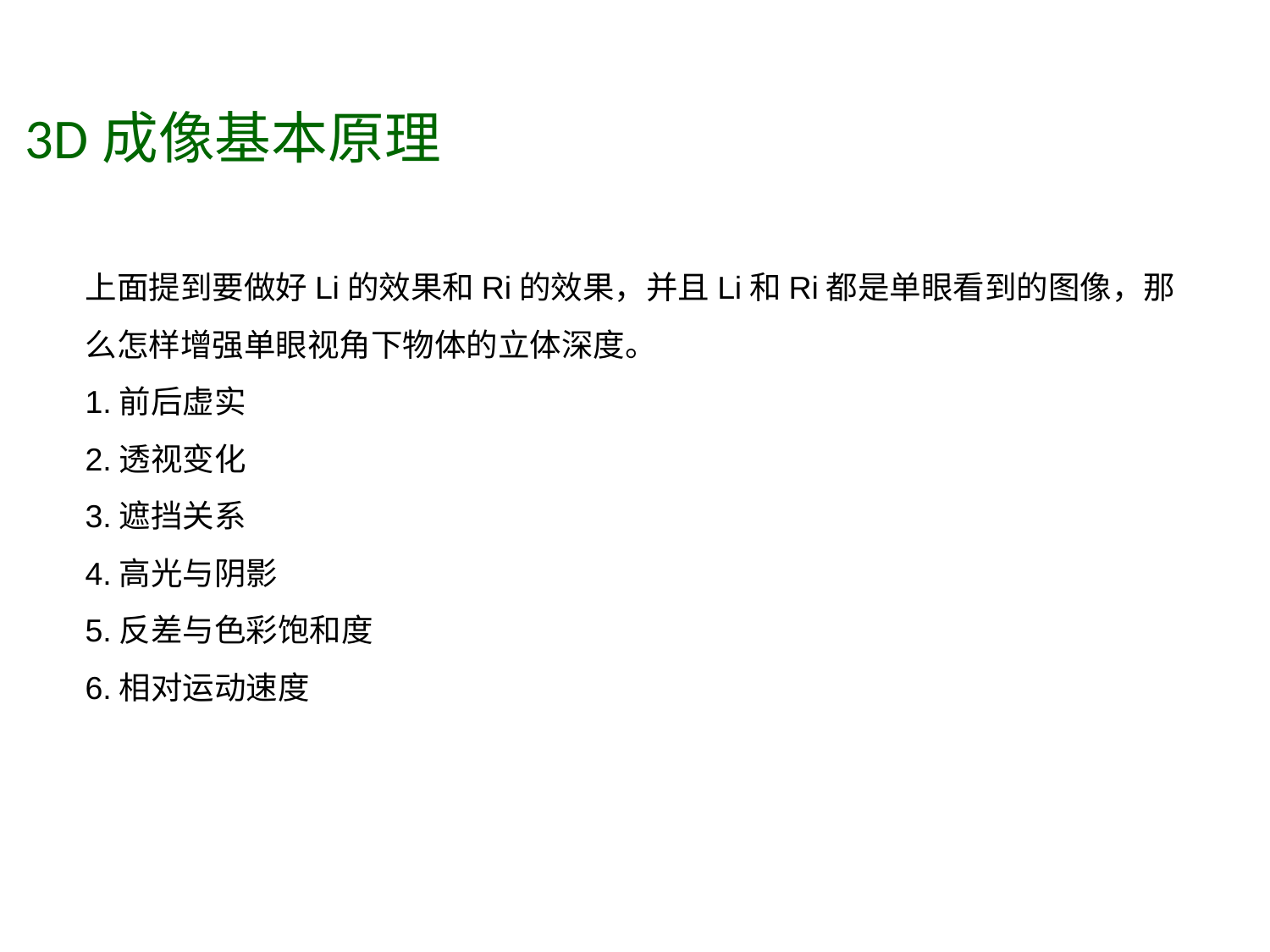

3D成像基本原理
上面提到要做好Li的效果和Ri的效果，并且Li和Ri都是单眼看到的图像，那么怎样增强单眼视角下物体的立体深度。
1.前后虚实
2.透视变化
3.遮挡关系
4.高光与阴影
5.反差与色彩饱和度
6.相对运动速度